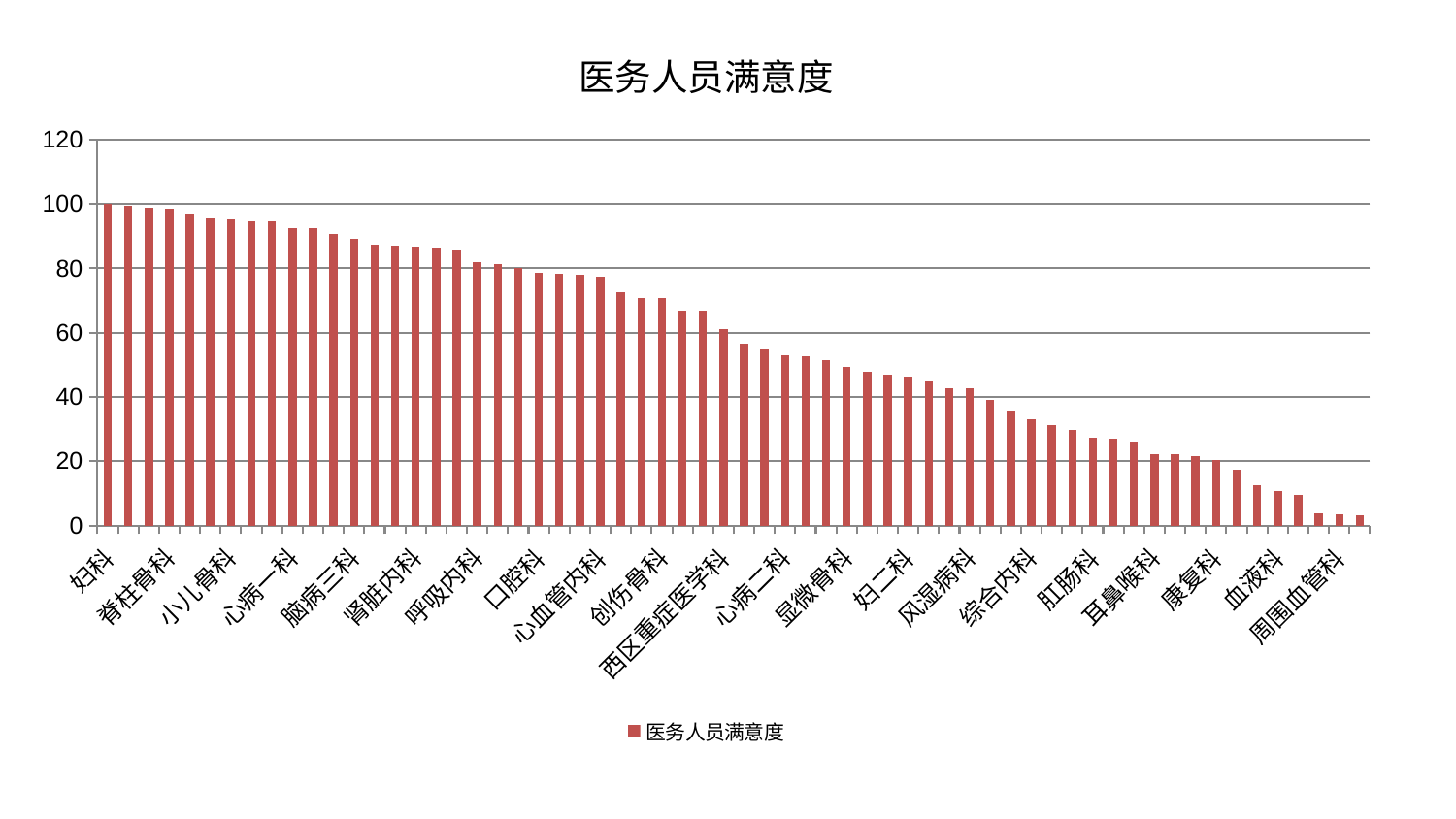

### Chart: 医务人员满意度

| Category | 医务人员满意度 |
|---|---|
| 妇科 | 100.0 |
| 儿科 | 99.3367015027709 |
| 微创骨科 | 98.89498845453535 |
| 脊柱骨科 | 98.39633144660084 |
| 美容皮肤科 | 96.721261202073 |
| 重症医学科 | 95.67234128023134 |
| 小儿骨科 | 95.18798099168706 |
| 男科 | 94.75606914189014 |
| 妇科妇二科合并 | 94.51688593887805 |
| 心病一科 | 92.65492145033254 |
| 小儿推拿科 | 92.65131017731746 |
| 皮肤科 | 90.5531704989943 |
| 脑病三科 | 89.17693907529724 |
| 产科 | 87.25563376305779 |
| 肝胆外科 | 86.81247913492962 |
| 肾脏内科 | 86.5100879503643 |
| 医院 | 86.0514716700823 |
| 肝病科 | 85.69448338019704 |
| 呼吸内科 | 82.06192367060817 |
| 治未病中心 | 81.45163499239864 |
| 胸外科 | 80.233140763598 |
| 口腔科 | 78.77750653229822 |
| 中医外治中心 | 78.32172429000849 |
| 心病三科 | 78.02400116734178 |
| 心血管内科 | 77.31837383367437 |
| 肿瘤内科 | 72.60360803491335 |
| 关节骨科 | 70.78042342610235 |
| 创伤骨科 | 70.76765687212401 |
| 脑病二科 | 66.59314864162809 |
| 心病四科 | 66.54588884477273 |
| 西区重症医学科 | 61.00355800994904 |
| 针灸科 | 56.31728946153893 |
| 身心医学科 | 54.86870421327555 |
| 心病二科 | 53.10163027073059 |
| 神经内科 | 52.565922025608764 |
| 内分泌科 | 51.512679809676754 |
| 显微骨科 | 49.30608906434734 |
| 普通外科 | 47.87353735830723 |
| 消化内科 | 47.03667211416476 |
| 妇二科 | 46.31227441099415 |
| 泌尿外科 | 44.760261933253766 |
| 神经外科 | 42.69313338023524 |
| 风湿病科 | 42.596550281896825 |
| 运动损伤骨科 | 39.19090262293345 |
| 肾病科 | 35.48623765022772 |
| 综合内科 | 33.03671488925081 |
| 眼科 | 31.133527652163075 |
| 乳腺甲状腺外科 | 29.874253199437586 |
| 肛肠科 | 27.400475048001585 |
| 脑病一科 | 27.053893512495527 |
| 老年医学科 | 25.93488282133203 |
| 耳鼻喉科 | 22.161405303927133 |
| 推拿科 | 22.063835855458926 |
| 中医经典科 | 21.482699914587474 |
| 康复科 | 20.38418061300222 |
| 脾胃科消化科合并 | 17.438016606938742 |
| 东区重症医学科 | 12.607535210093166 |
| 血液科 | 10.847655375009555 |
| 脾胃病科 | 9.55096376203684 |
| 骨科 | 3.632780404551321 |
| 周围血管科 | 3.607601175692076 |
| 东区肾病科 | 3.0165451684975153 |
93